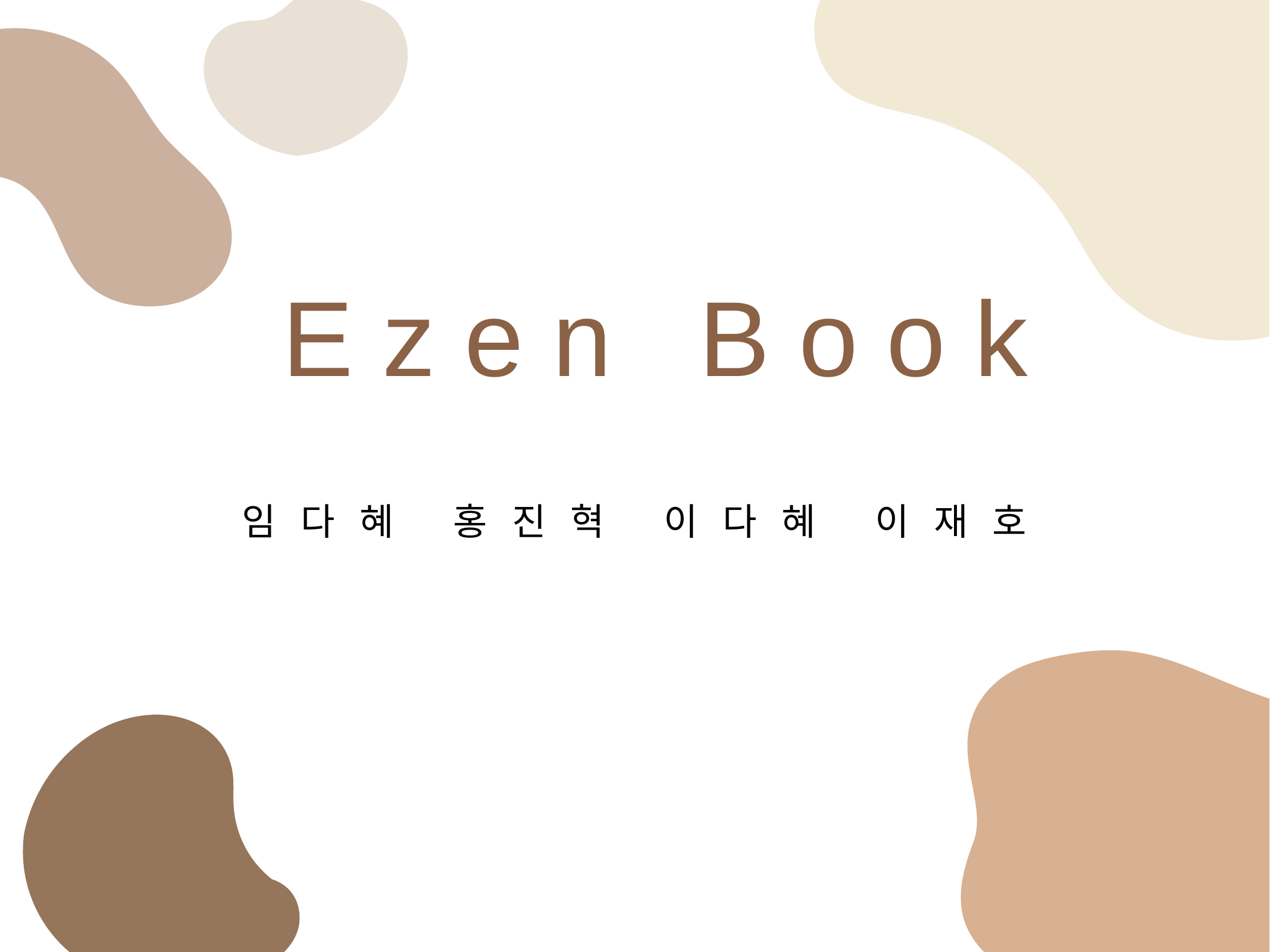

Ezen Book
# 임다혜 홍진혁 이다혜 이재호